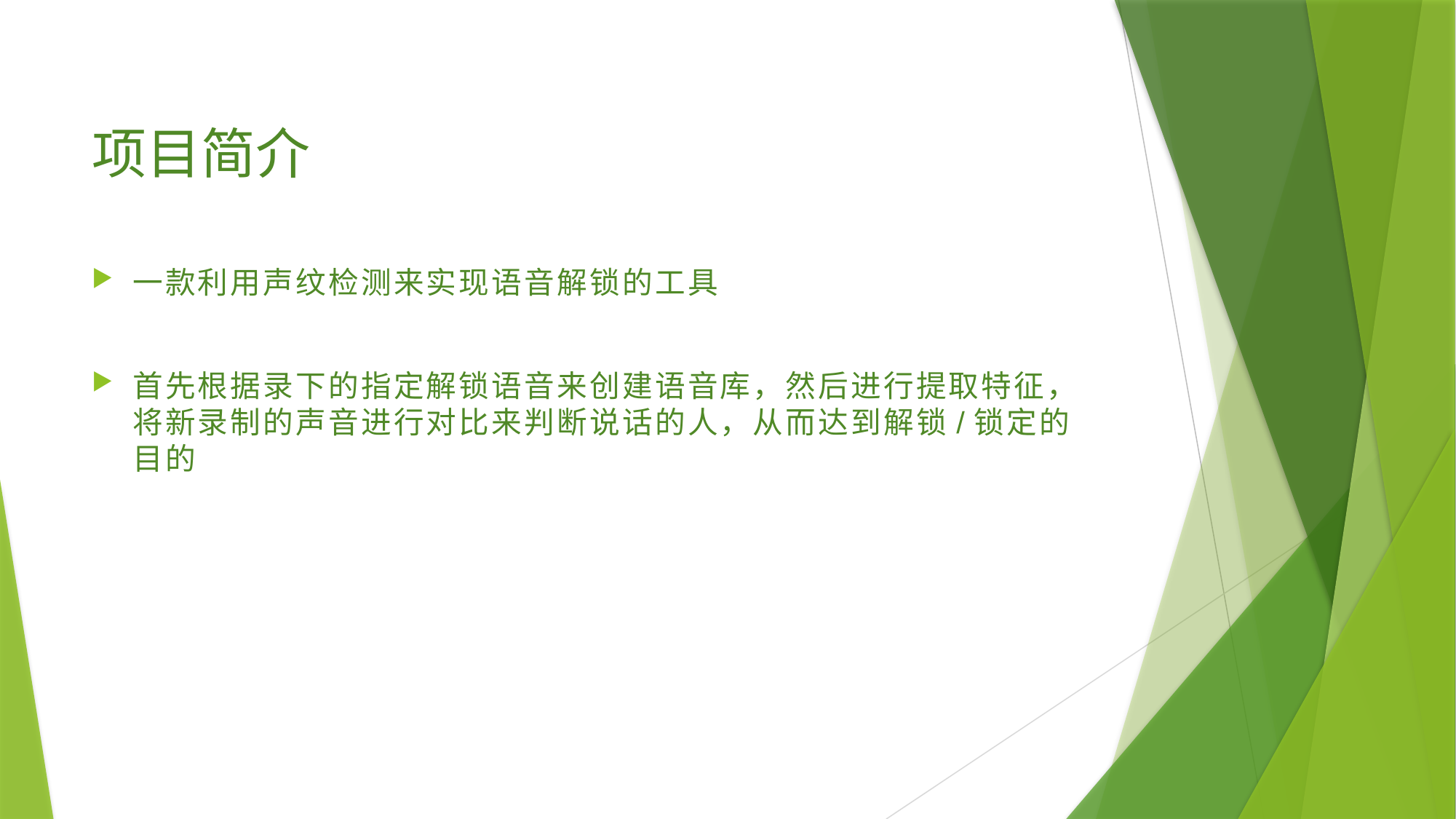

# 项目简介
一款利用声纹检测来实现语音解锁的工具

首先根据录下的指定解锁语音来创建语音库，然后进行提取特征，将新录制的声音进行对比来判断说话的人，从而达到解锁/锁定的目的